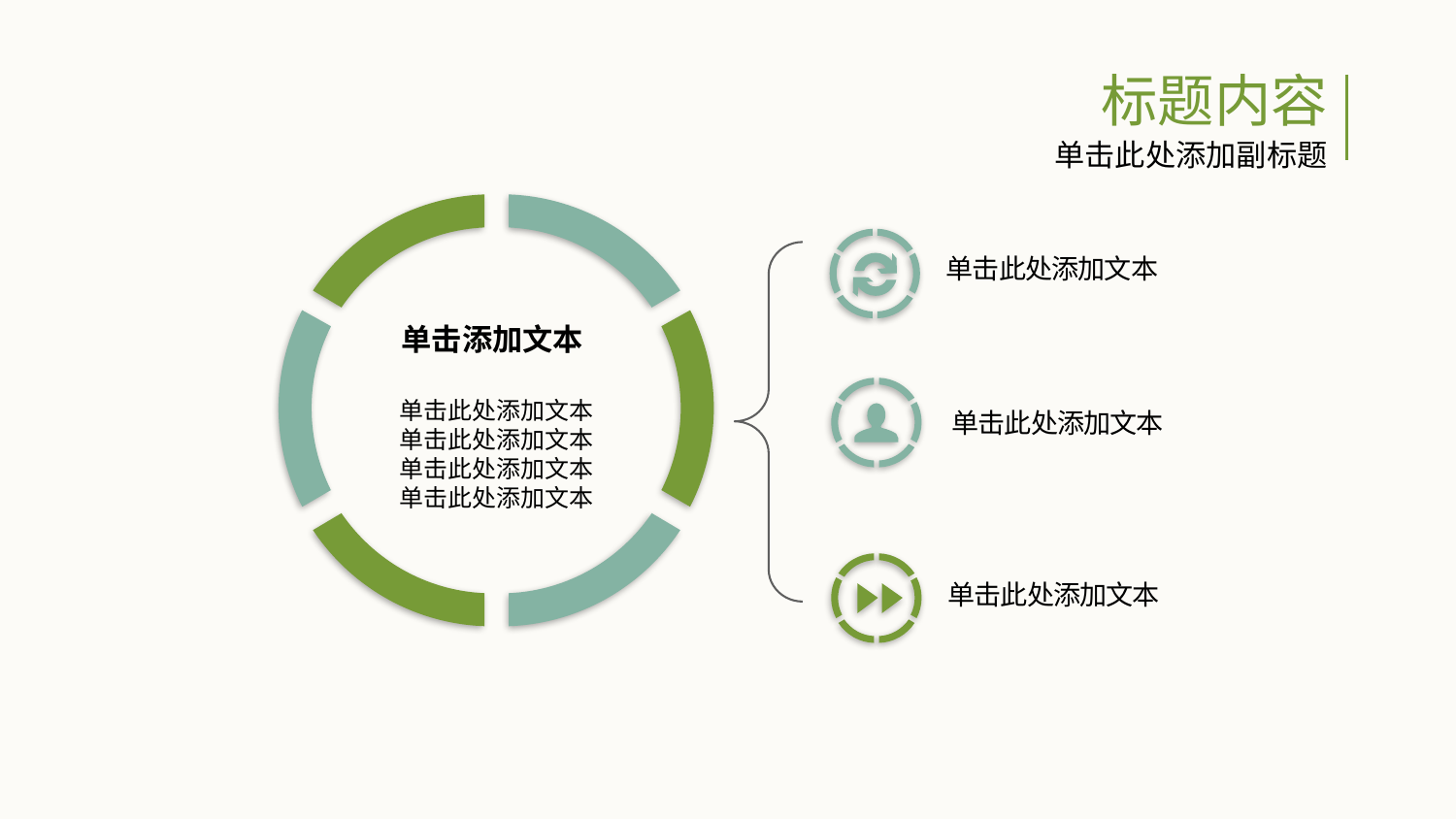

标题内容
单击此处添加副标题

单击此处添加文本
单击添加文本
单击此处添加文本
单击此处添加文本
单击此处添加文本
单击此处添加文本

单击此处添加文本

单击此处添加文本